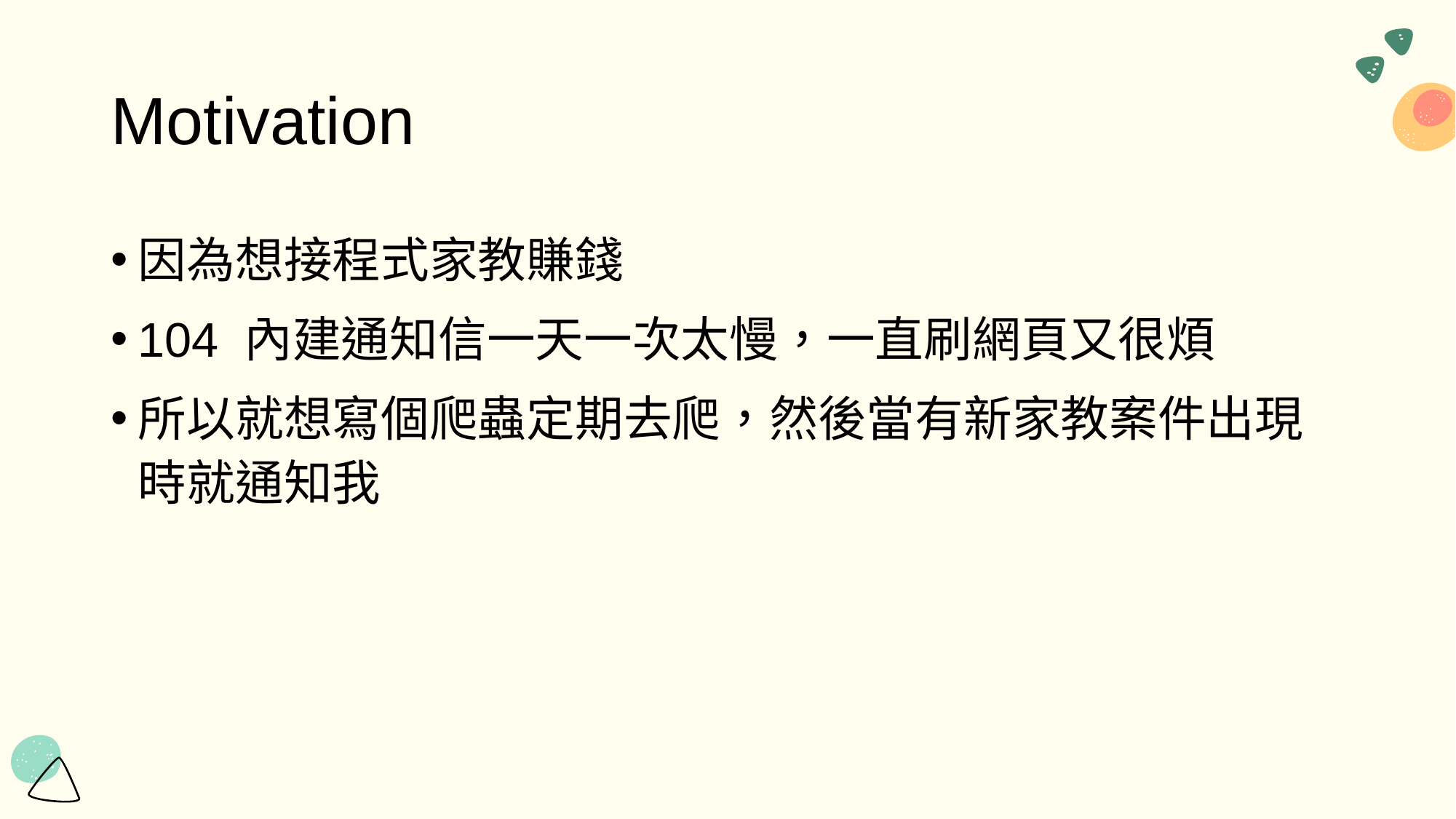

# Motivation
因為想接程式家教賺錢
104 內建通知信一天一次太慢，一直刷網頁又很煩
所以就想寫個爬蟲定期去爬，然後當有新家教案件出現時就通知我